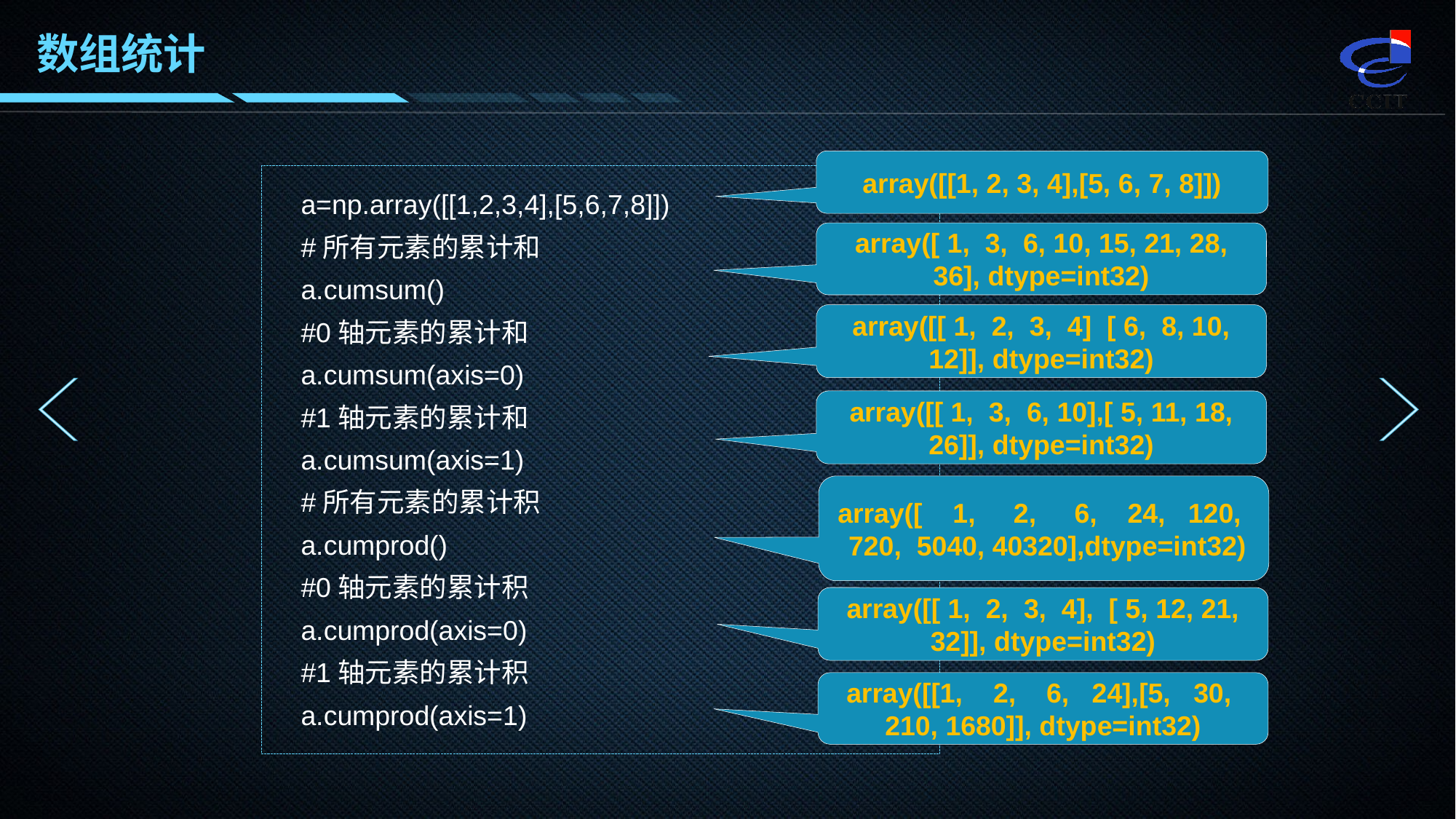

数组统计

array([[1, 2, 3, 4],[5, 6, 7, 8]])

a=np.array([[1,2,3,4],[5,6,7,8]])
#所有元素的累计和
a.cumsum()
#0轴元素的累计和
a.cumsum(axis=0)
#1轴元素的累计和
a.cumsum(axis=1)
#所有元素的累计积
a.cumprod()
#0轴元素的累计积
a.cumprod(axis=0)
#1轴元素的累计积
a.cumprod(axis=1)
array([ 1,  3,  6, 10, 15, 21, 28, 36], dtype=int32)
array([[ 1,  2,  3,  4]  [ 6,  8, 10, 12]], dtype=int32)
array([[ 1,  3,  6, 10],[ 5, 11, 18, 26]], dtype=int32)
array([    1,     2,     6,    24,   120,   720,  5040, 40320],dtype=int32)
array([[ 1,  2,  3,  4],  [ 5, 12, 21, 32]], dtype=int32)
array([[1,    2,    6,   24],[5,   30,  210, 1680]], dtype=int32)